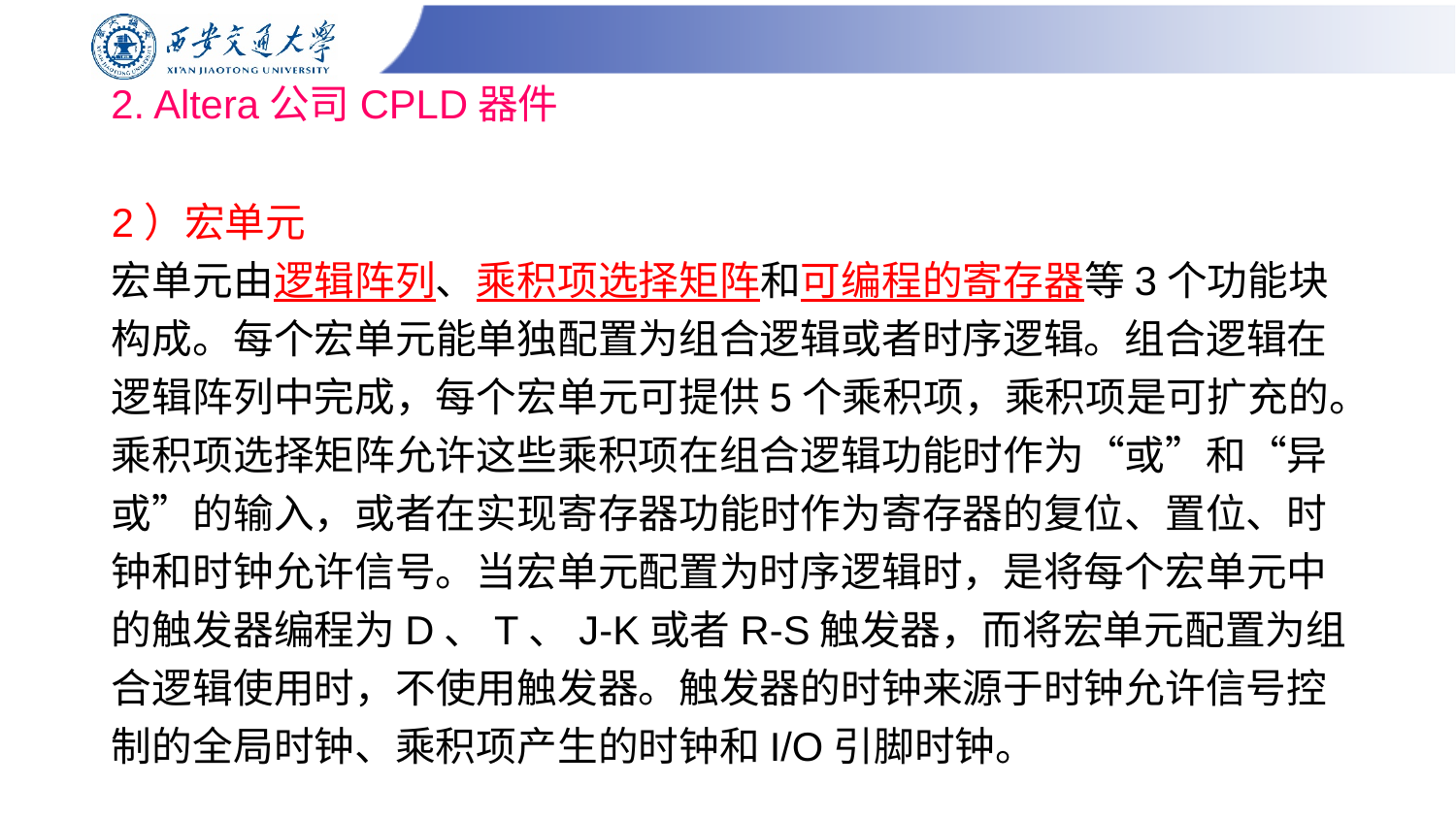

2. Altera公司CPLD器件
2）宏单元
宏单元由逻辑阵列、乘积项选择矩阵和可编程的寄存器等3个功能块构成。每个宏单元能单独配置为组合逻辑或者时序逻辑。组合逻辑在逻辑阵列中完成，每个宏单元可提供5个乘积项，乘积项是可扩充的。乘积项选择矩阵允许这些乘积项在组合逻辑功能时作为“或”和“异或”的输入，或者在实现寄存器功能时作为寄存器的复位、置位、时钟和时钟允许信号。当宏单元配置为时序逻辑时，是将每个宏单元中的触发器编程为D、T、J-K或者R-S触发器，而将宏单元配置为组合逻辑使用时，不使用触发器。触发器的时钟来源于时钟允许信号控制的全局时钟、乘积项产生的时钟和I/O引脚时钟。